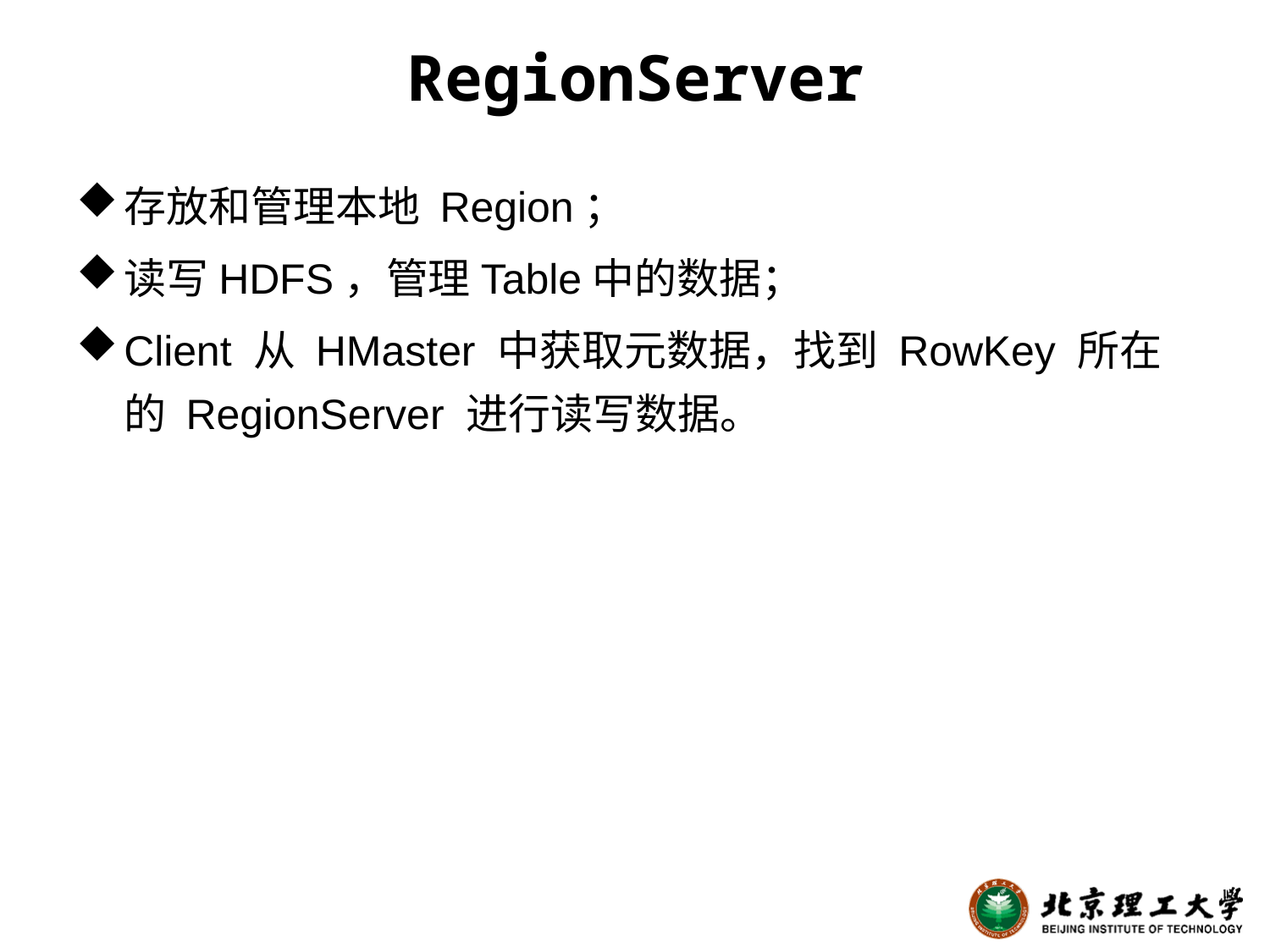

# RegionServer
存放和管理本地 Region；
读写HDFS，管理Table中的数据；
Client 从 HMaster 中获取元数据，找到 RowKey 所在的 RegionServer 进行读写数据。